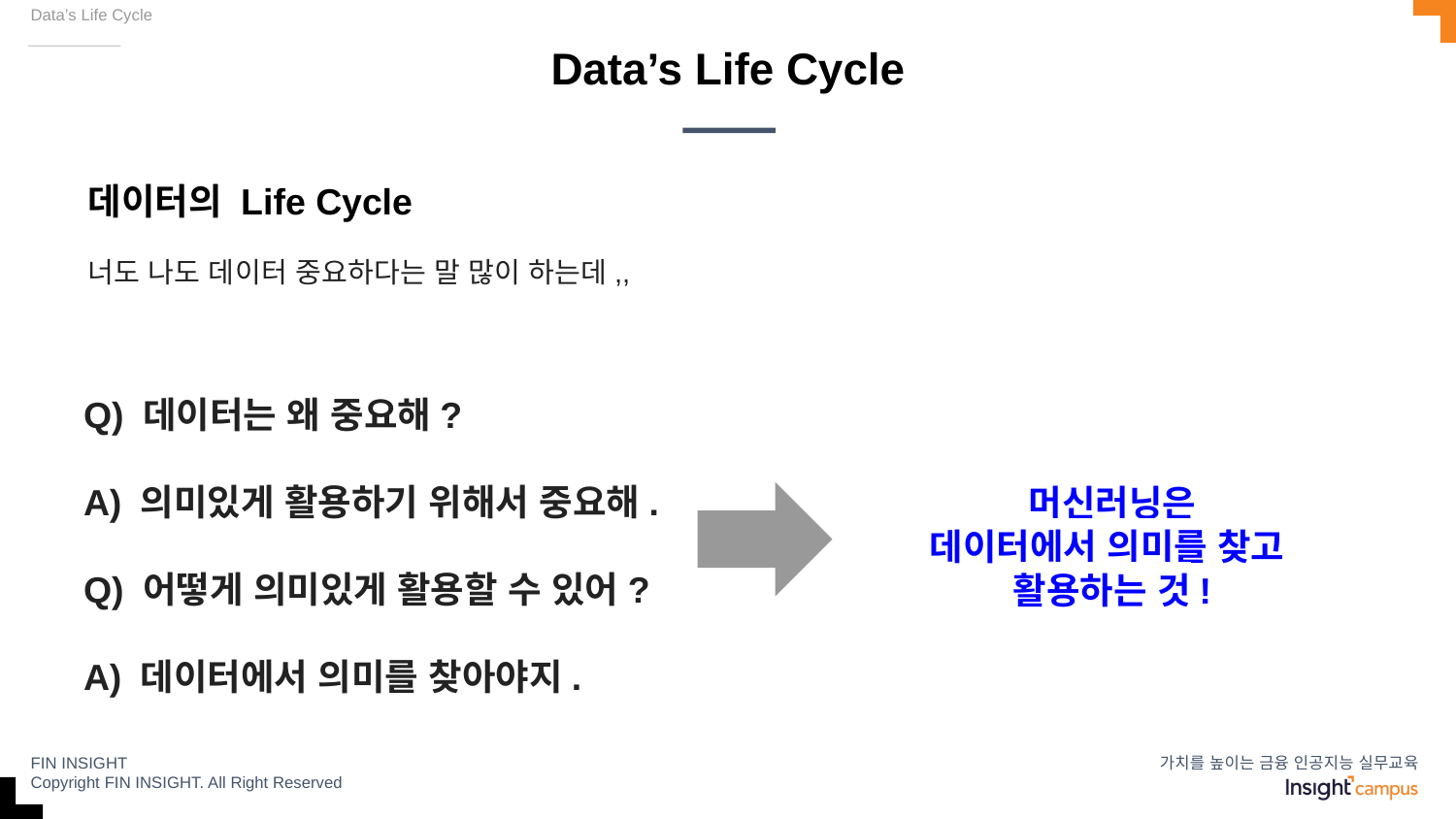

Data’s Life Cycle
# Data’s Life Cycle
데이터의 Life Cycle
너도 나도 데이터 중요하다는 말 많이 하는데,,

머신러닝은
데이터에서 의미를 찾고
활용하는 것!
Q) 데이터는 왜 중요해?

A) 의미있게 활용하기 위해서 중요해.

Q) 어떻게 의미있게 활용할 수 있어?

A) 데이터에서 의미를 찾아야지.